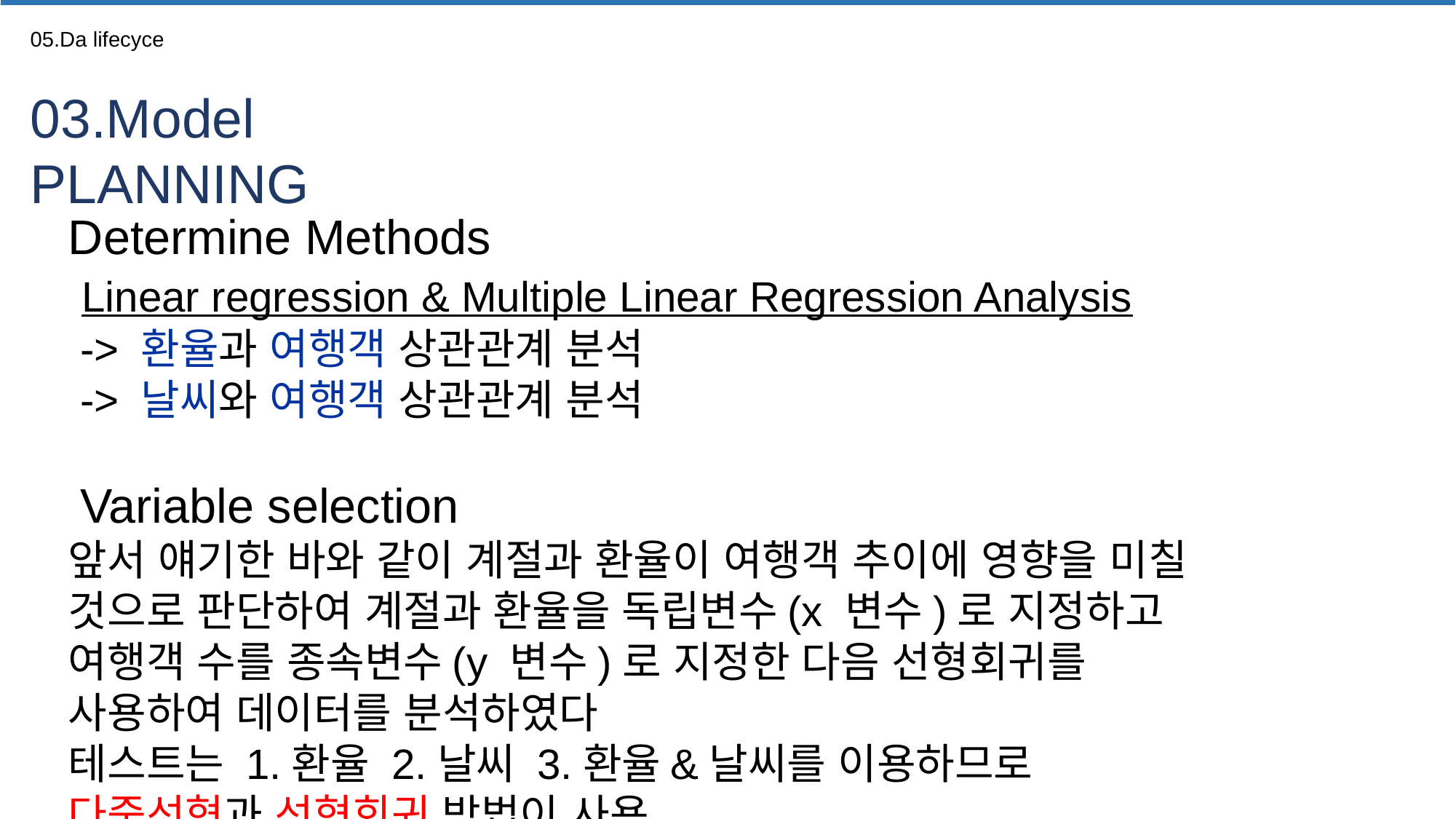

05.Da lifecyce

03.Model PLANNING
Determine Methods
 Linear regression & Multiple Linear Regression Analysis
 -> 환율과 여행객 상관관계 분석
 -> 날씨와 여행객 상관관계 분석

 Variable selection
앞서 얘기한 바와 같이 계절과 환율이 여행객 추이에 영향을 미칠 것으로 판단하여 계절과 환율을 독립변수(x 변수)로 지정하고 여행객 수를 종속변수(y 변수)로 지정한 다음 선형회귀를 사용하여 데이터를 분석하였다
테스트는 1.환율 2.날씨 3.환율&날씨를 이용하므로 다중선형과 선형회귀 방법이 사용